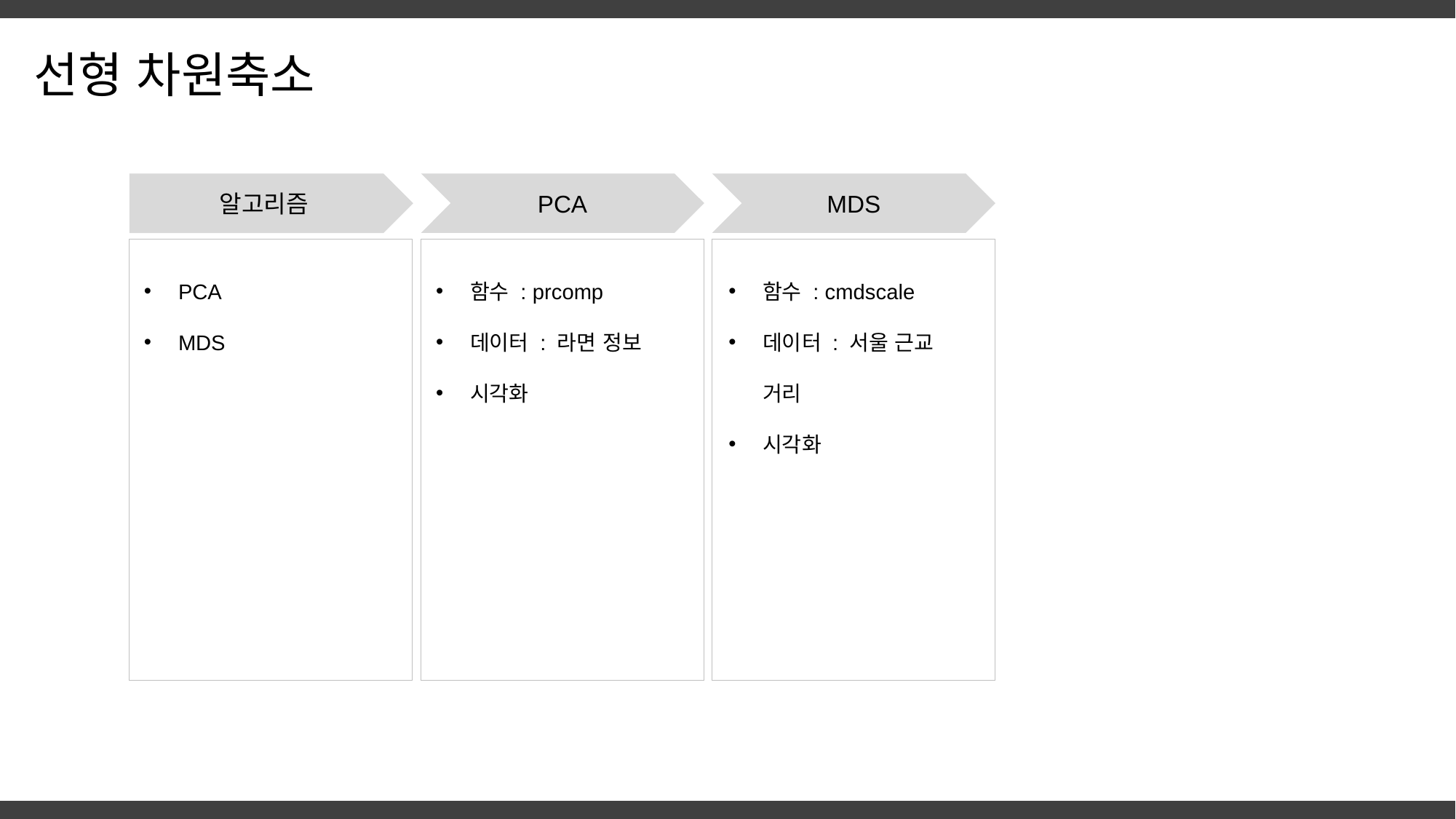

선형 차원축소
PCA
MDS
알고리즘

PCA
MDS
함수 : prcomp
데이터 : 라면 정보
시각화
함수 : cmdscale
데이터 : 서울 근교 거리
시각화
2014-2 Business Logistics Team Project